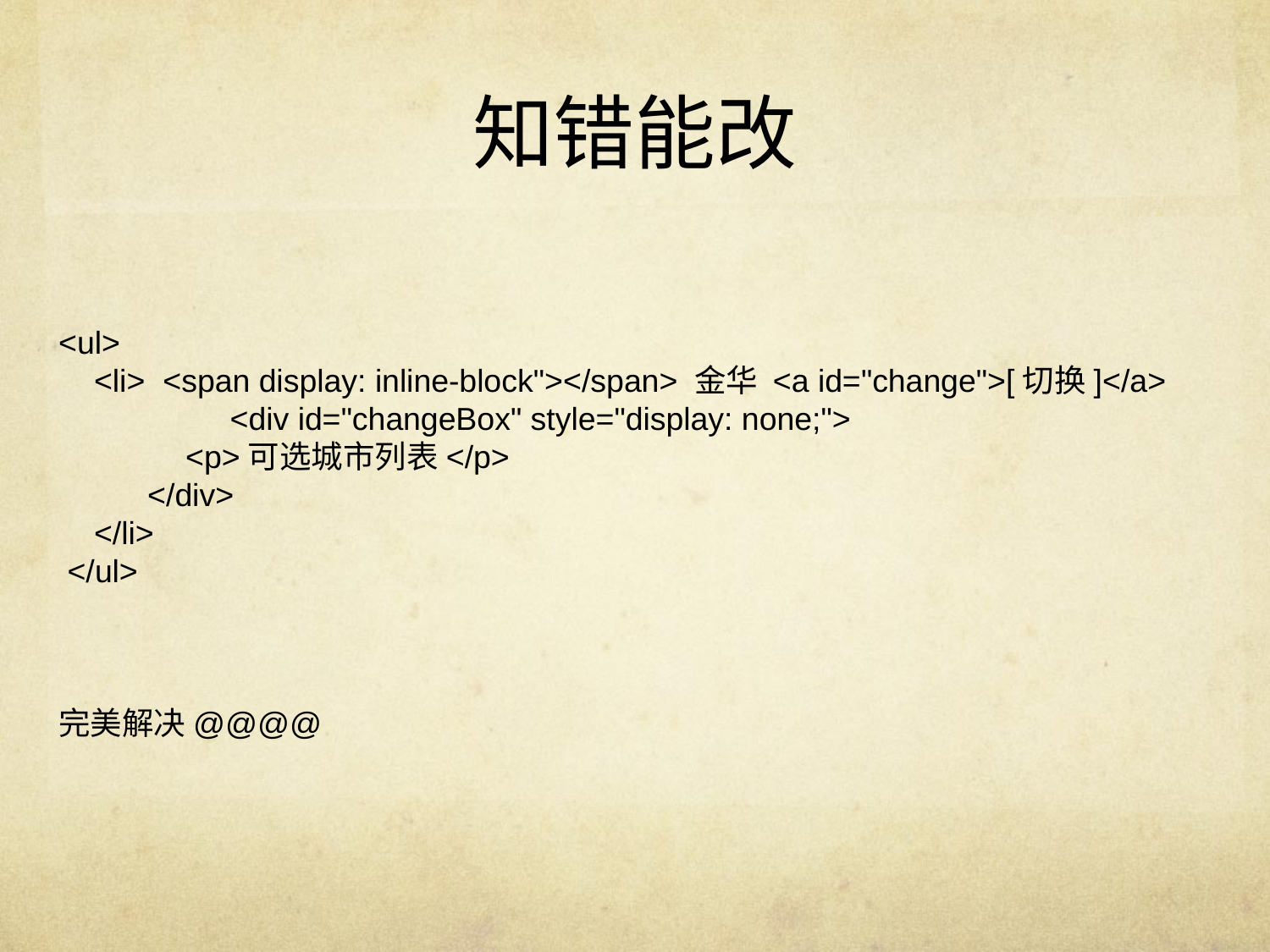

# 知错能改
<ul>
    <li>  <span display: inline-block"></span> 金华 <a id="change">[切换]</a>
	     <div id="changeBox" style="display: none;">
      	<p>可选城市列表</p>
          </div>
    </li>
 </ul>

完美解决@@@@